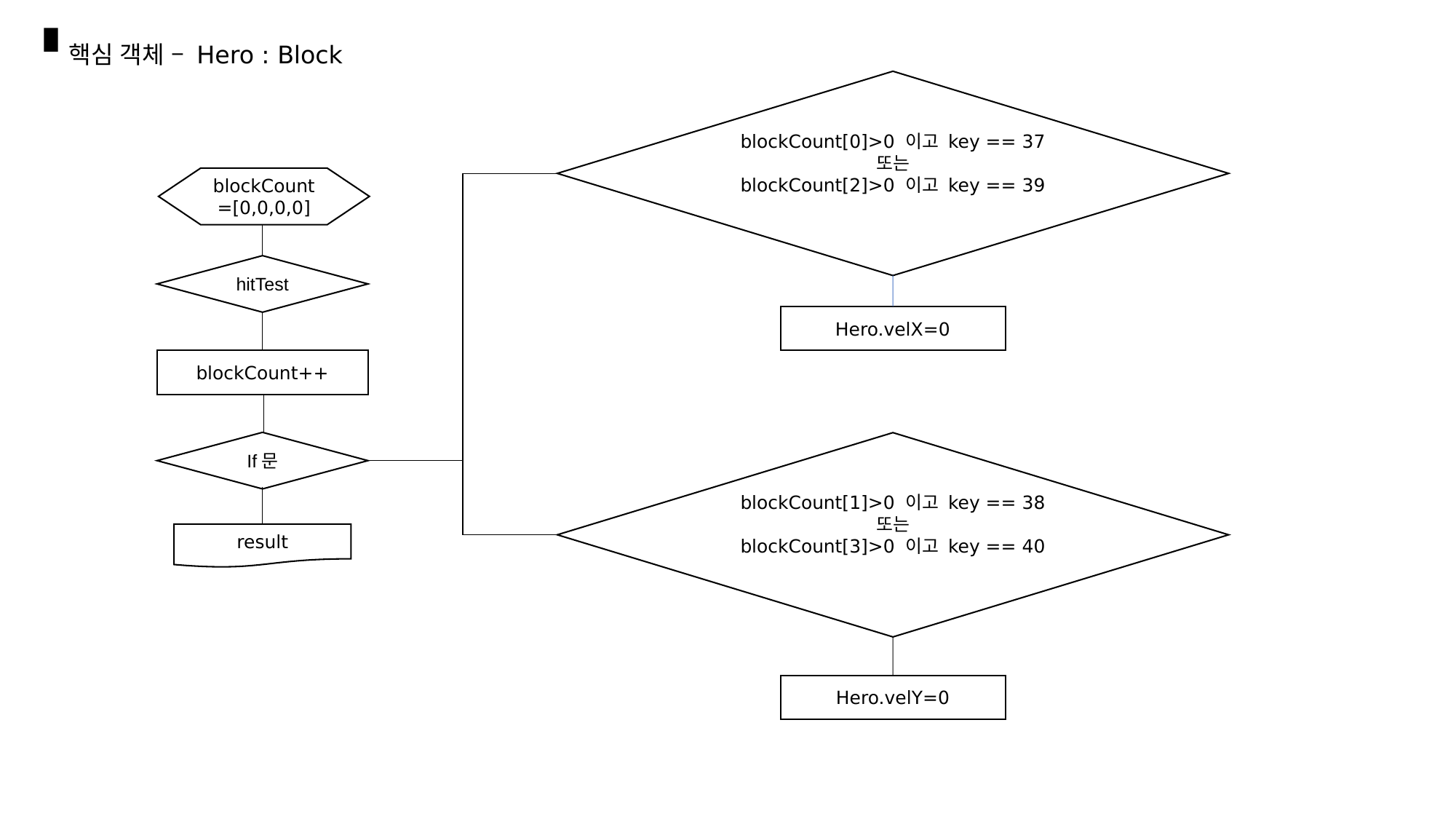

핵심 객체 – Hero : Block
blockCount[0]>0 이고 key == 37
또는
blockCount[2]>0 이고 key == 39

blockCount=[0,0,0,0]
hitTest
Hero.velX=0
blockCount++
If문
blockCount[1]>0 이고 key == 38
또는
blockCount[3]>0 이고 key == 40

result
Hero.velY=0